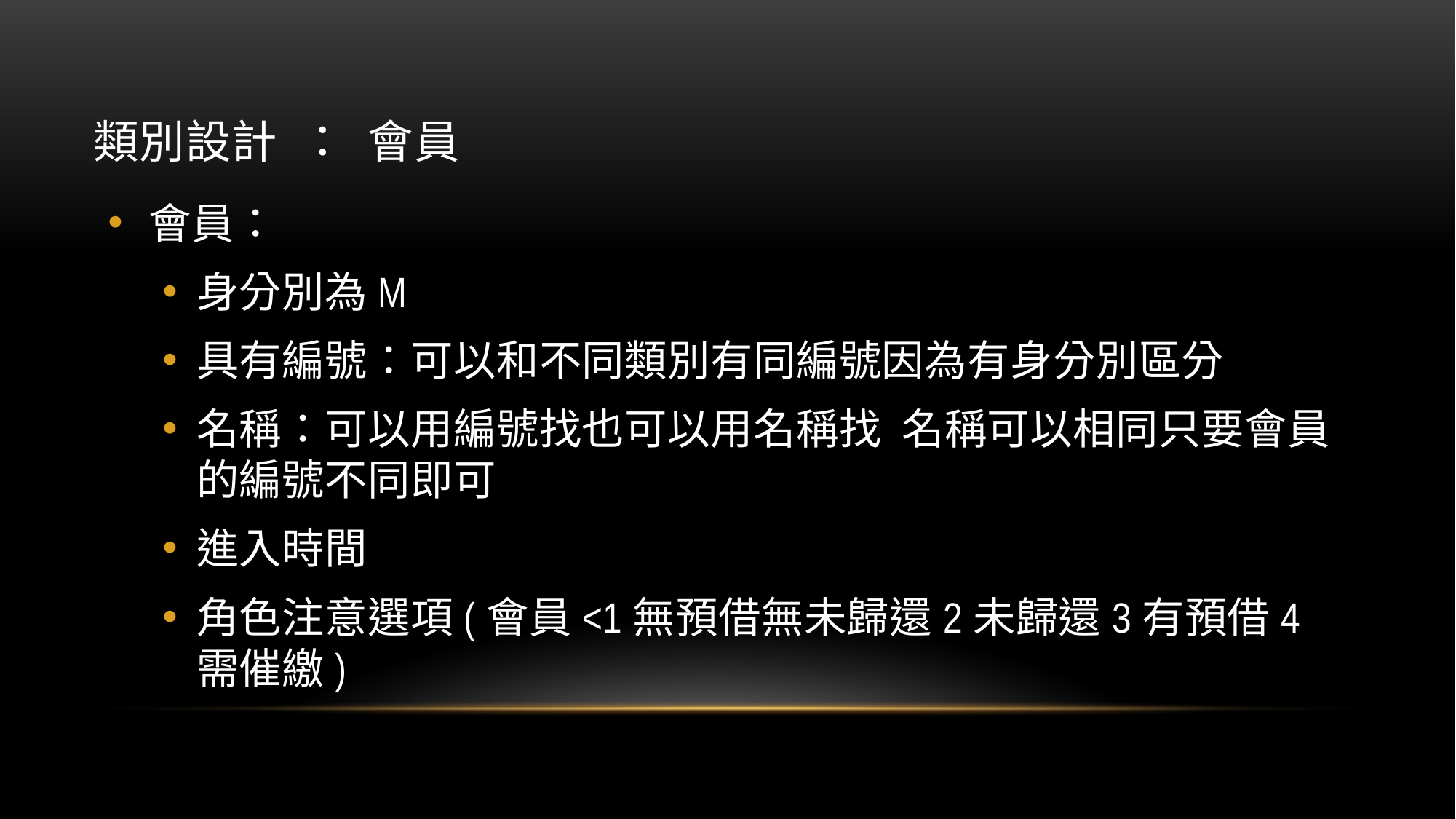

# 類別設計  ：  會員
會員：
身分別為M
具有編號：可以和不同類別有同編號因為有身分別區分
名稱：可以用編號找也可以用名稱找  名稱可以相同只要會員的編號不同即可
進入時間
角色注意選項(會員<1無預借無未歸還2未歸還3有預借4需催繳)